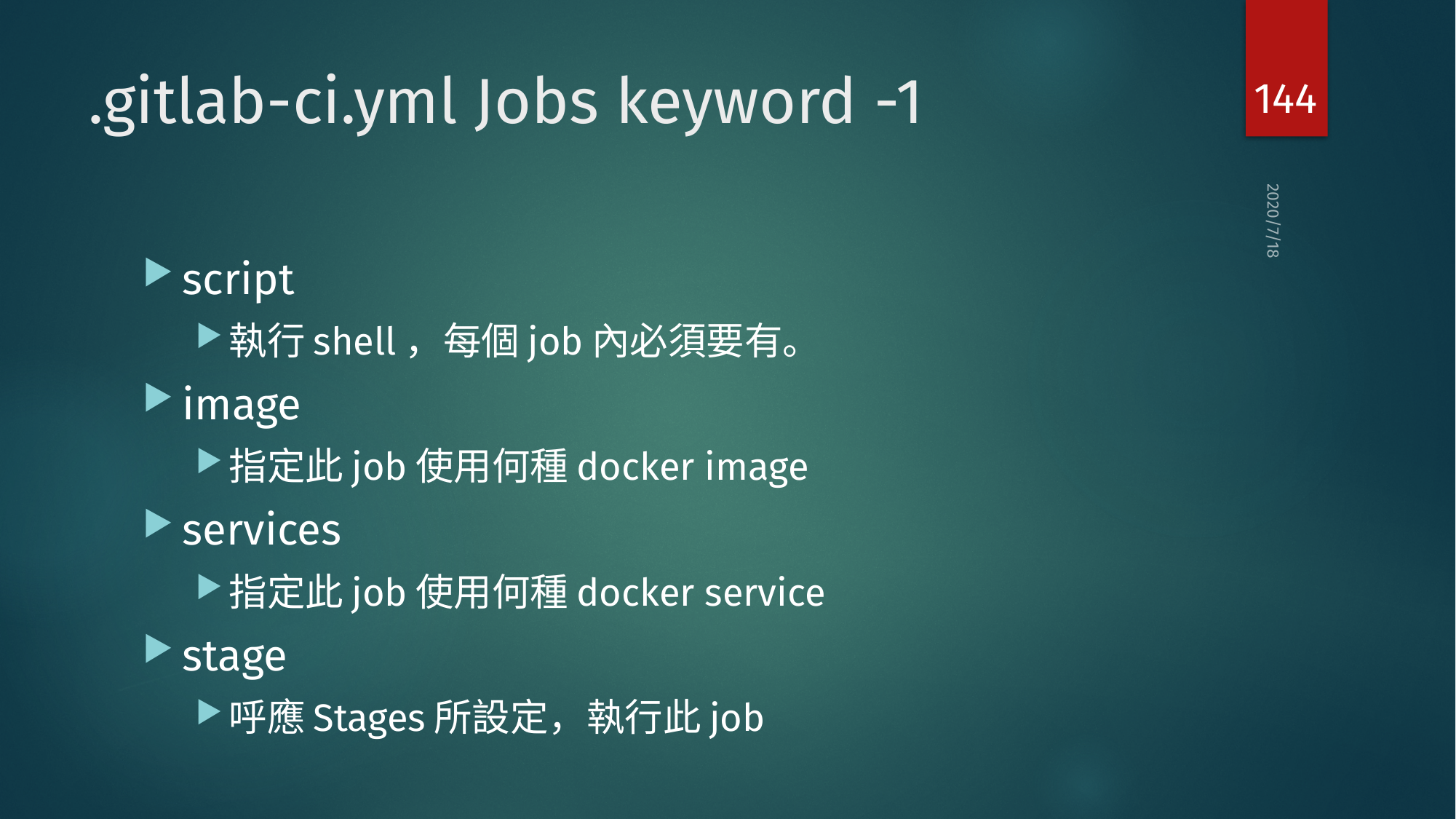

144
# .gitlab-ci.yml Jobs keyword -1
2020/7/18
script
執行shell，每個job內必須要有。
image
指定此job使用何種docker image
services
指定此job使用何種docker service
stage
呼應Stages所設定，執行此job